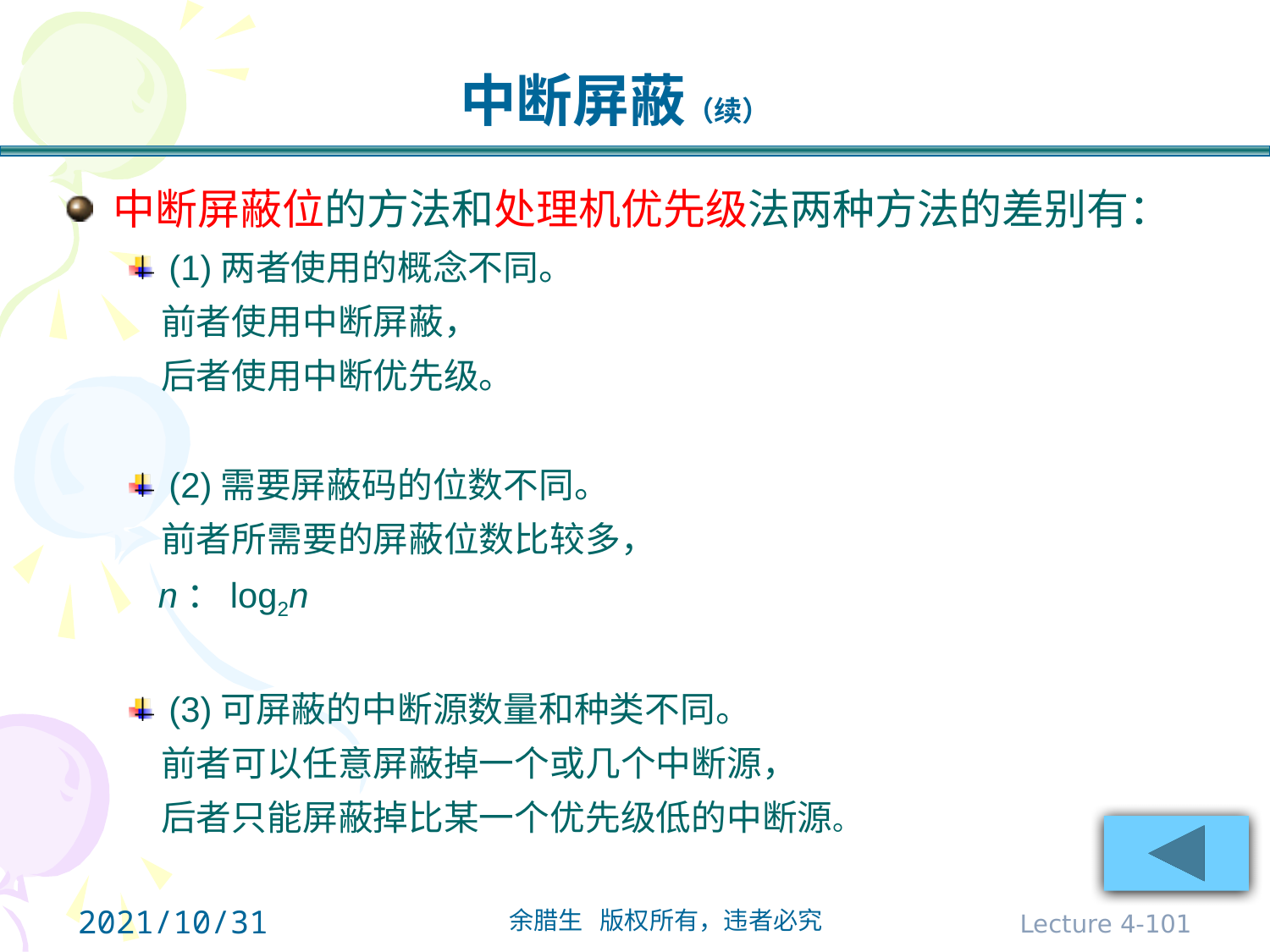

中断屏蔽（续）
中断屏蔽位的方法和处理机优先级法两种方法的差别有：
(1)两者使用的概念不同。
   前者使用中断屏蔽，
   后者使用中断优先级。

(2)需要屏蔽码的位数不同。
   前者所需要的屏蔽位数比较多，
   n：log2n

(3)可屏蔽的中断源数量和种类不同。
   前者可以任意屏蔽掉一个或几个中断源，
   后者只能屏蔽掉比某一个优先级低的中断源。

2021/10/31
Lecture 4-101